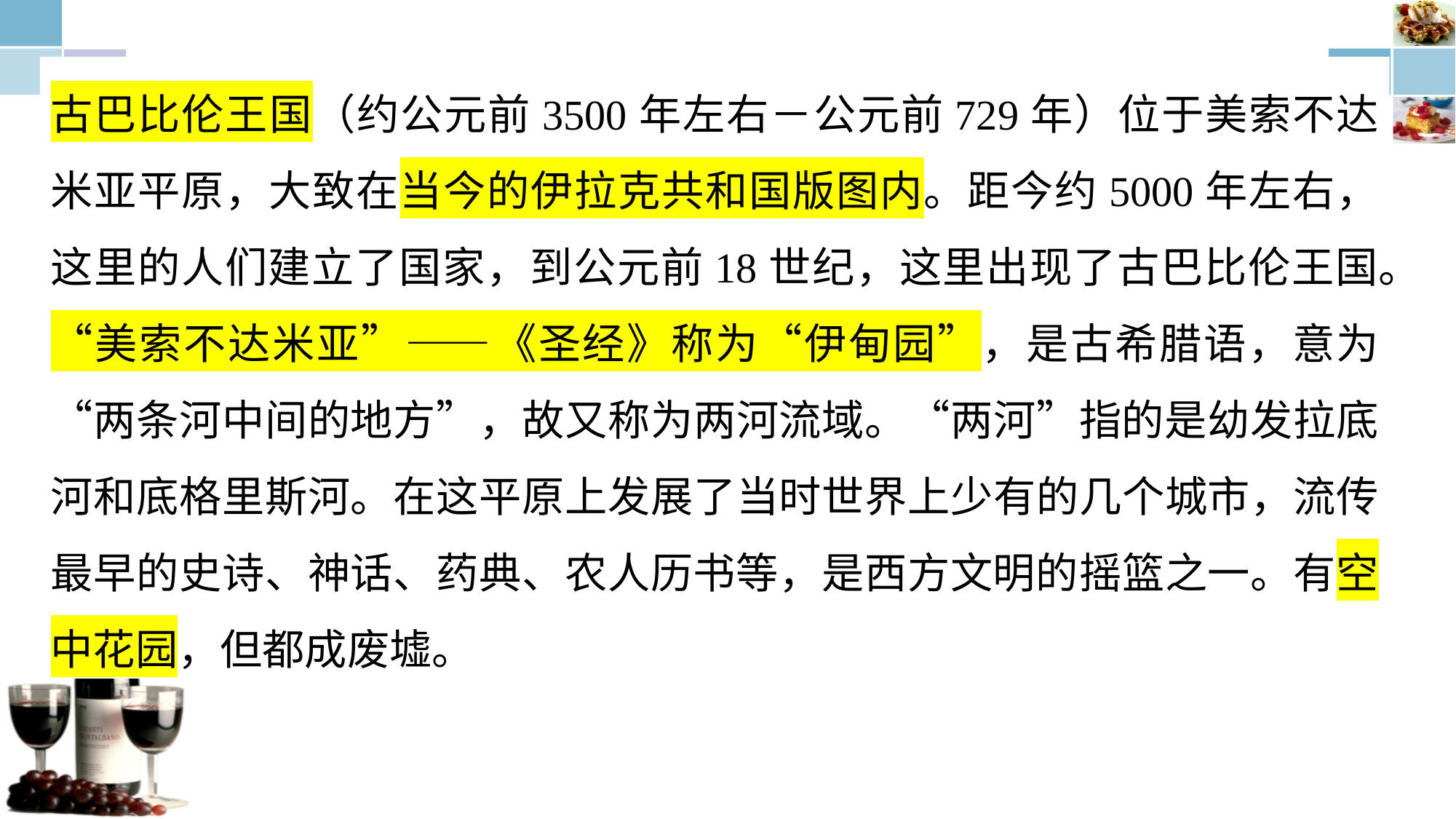

古巴比伦王国（约公元前3500年左右－公元前729年）位于美索不达米亚平原，大致在当今的伊拉克共和国版图内。距今约5000年左右，这里的人们建立了国家，到公元前18世纪，这里出现了古巴比伦王国。“美索不达米亚”——《圣经》称为“伊甸园”，是古希腊语，意为“两条河中间的地方”，故又称为两河流域。“两河”指的是幼发拉底河和底格里斯河。在这平原上发展了当时世界上少有的几个城市，流传最早的史诗、神话、药典、农人历书等，是西方文明的摇篮之一。有空中花园，但都成废墟。